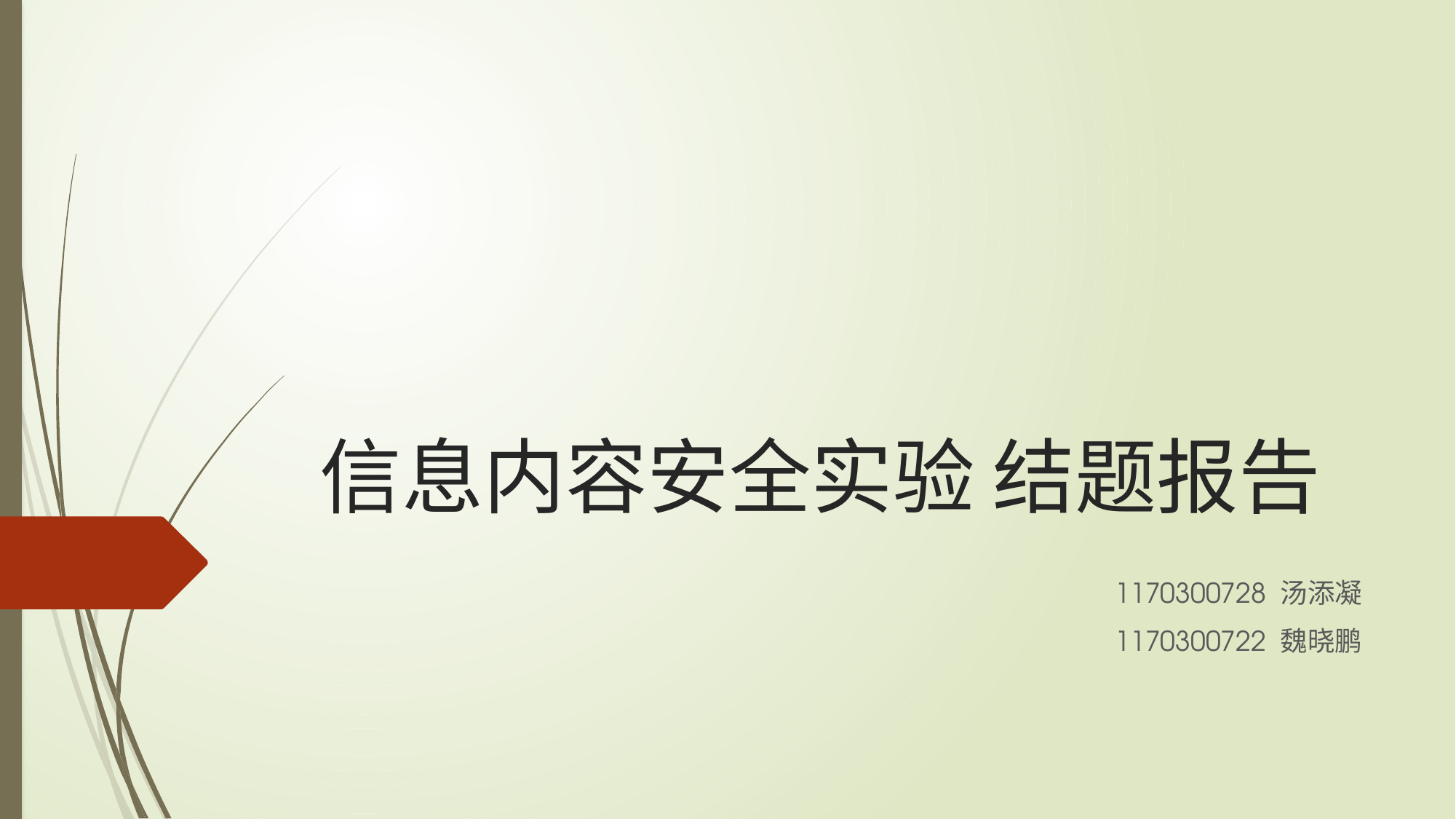

# 信息内容安全实验 结题报告
1170300728 汤添凝
1170300722 魏晓鹏